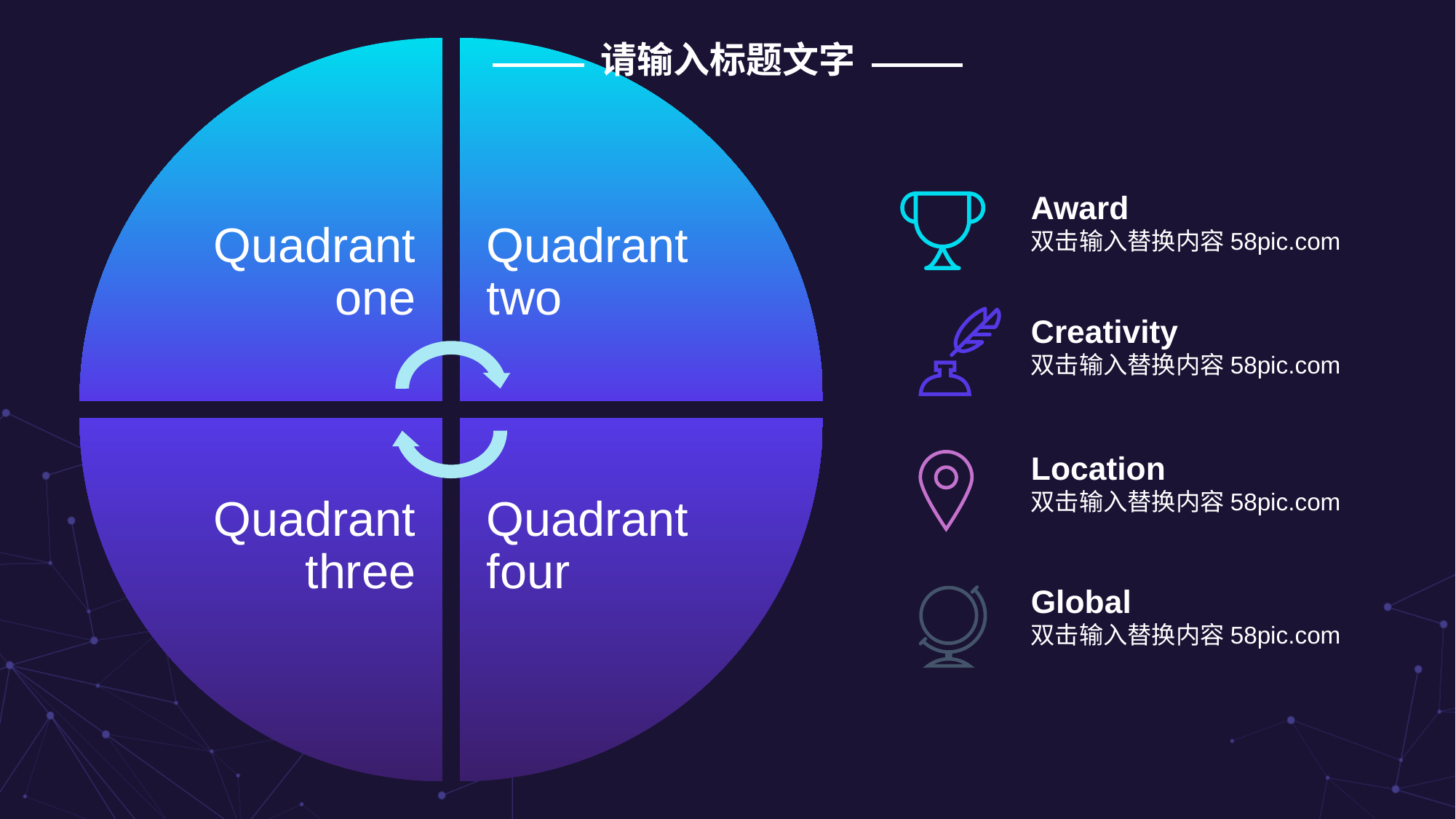

Quadrant one
Quadrant two
Quadrant four
Quadrant three
请输入标题文字
Award
双击输入替换内容58pic.com

Creativity
双击输入替换内容58pic.com

Location
双击输入替换内容58pic.com

Global
双击输入替换内容58pic.com